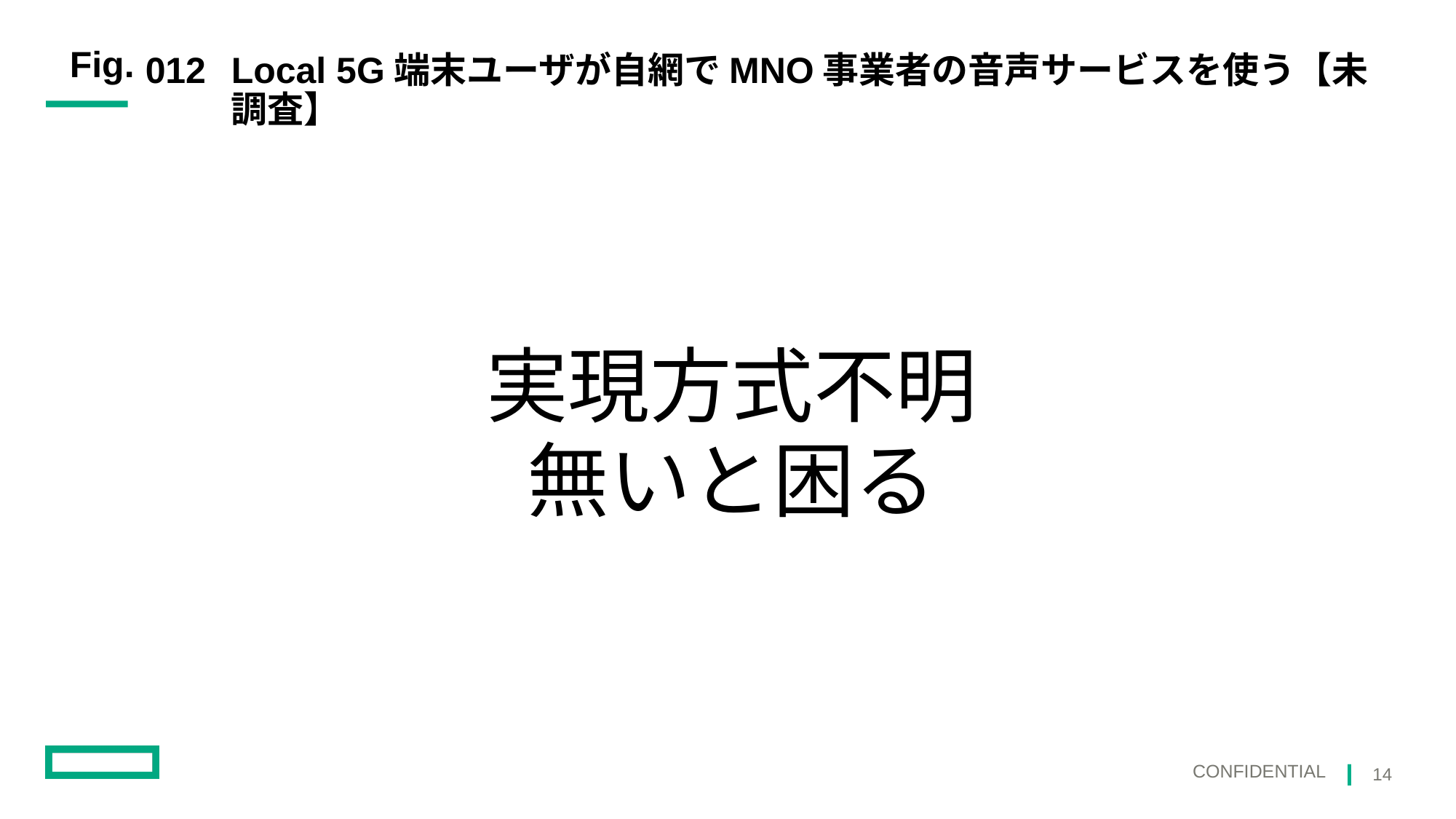

012
# Local 5G端末ユーザが自網でMNO事業者の音声サービスを使う【未調査】
実現方式不明
無いと困る
14
Confidential